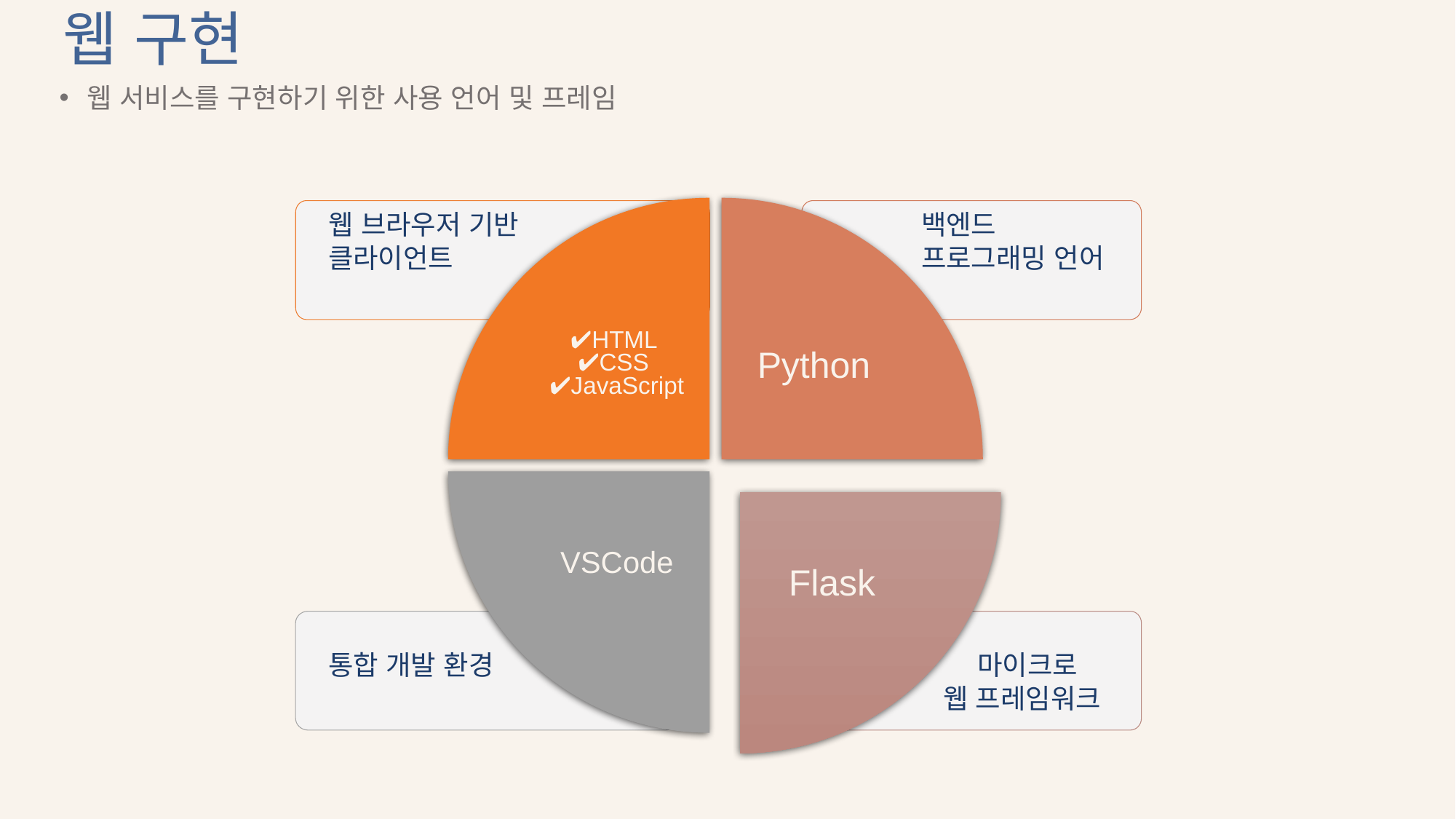

# 웹 구현
웹 서비스를 구현하기 위한 사용 언어 및 프레임
✔HTML
✔CSS
✔JavaScript
Python
  웹 브라우저 기반
  클라이언트
백엔드
프로그래밍 언어
VSCode
Flask
  통합 개발 환경
        마이크로
  웹 프레임워크